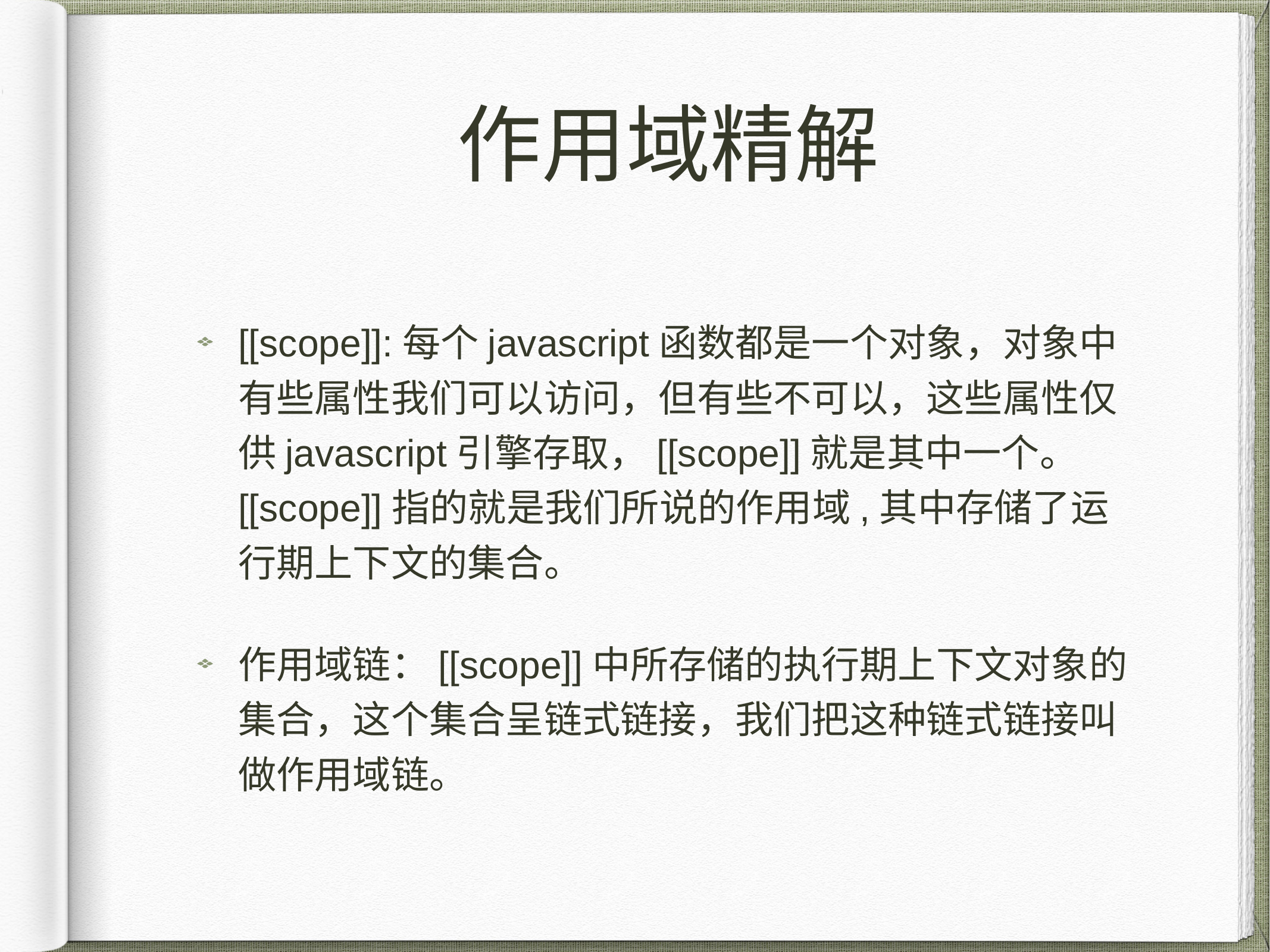

# 作用域精解
[[scope]]:每个javascript函数都是一个对象，对象中有些属性我们可以访问，但有些不可以，这些属性仅供javascript引擎存取，[[scope]]就是其中一个。[[scope]]指的就是我们所说的作用域,其中存储了运行期上下文的集合。
作用域链：[[scope]]中所存储的执行期上下文对象的集合，这个集合呈链式链接，我们把这种链式链接叫做作用域链。